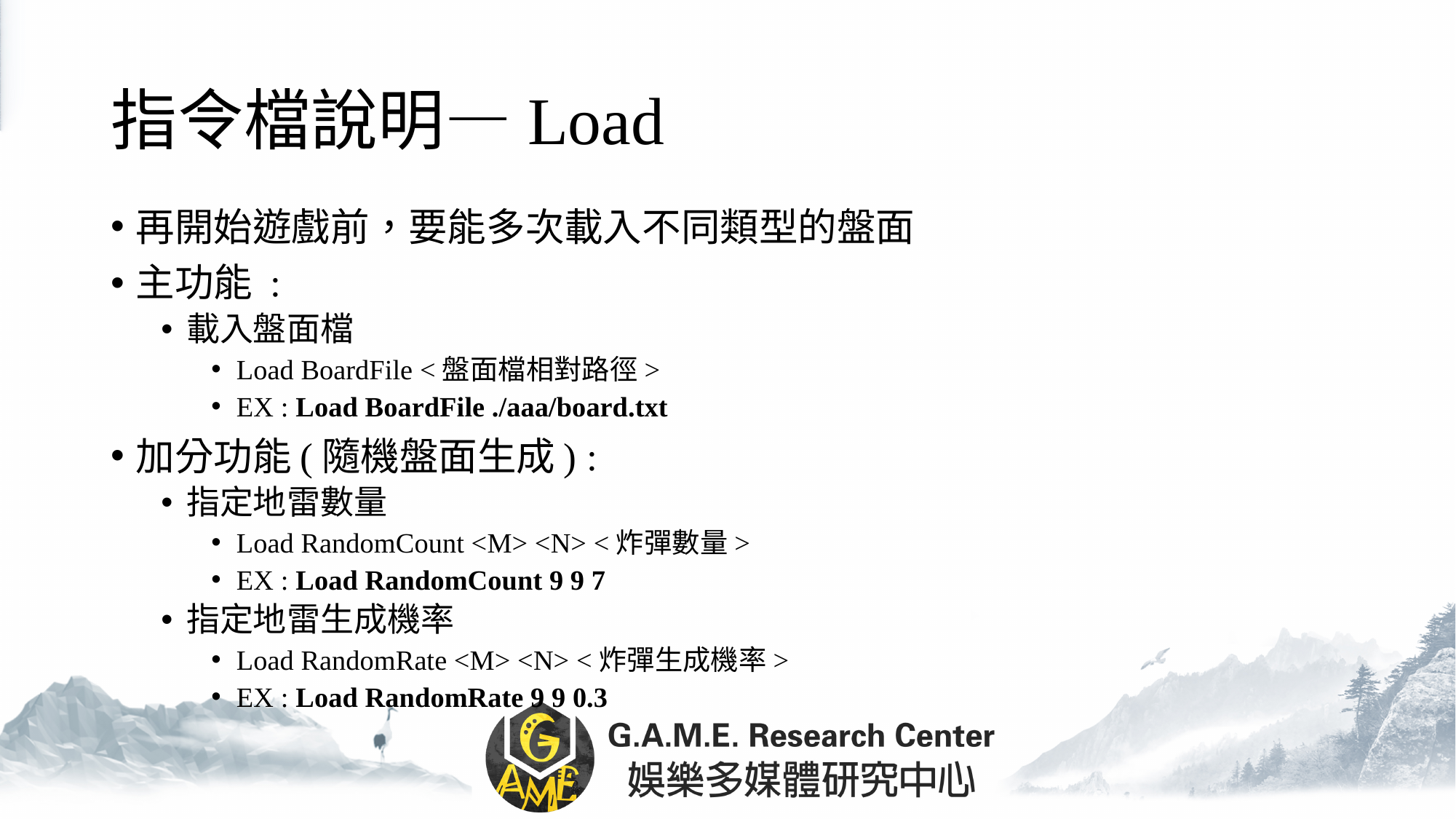

# 指令檔說明―Load
再開始遊戲前，要能多次載入不同類型的盤面
主功能 :
載入盤面檔
Load BoardFile <盤面檔相對路徑>
EX : Load BoardFile ./aaa/board.txt
加分功能(隨機盤面生成) :
指定地雷數量
Load RandomCount <M> <N> <炸彈數量>
EX : Load RandomCount 9 9 7
指定地雷生成機率
Load RandomRate <M> <N> <炸彈生成機率>
EX : Load RandomRate 9 9 0.3